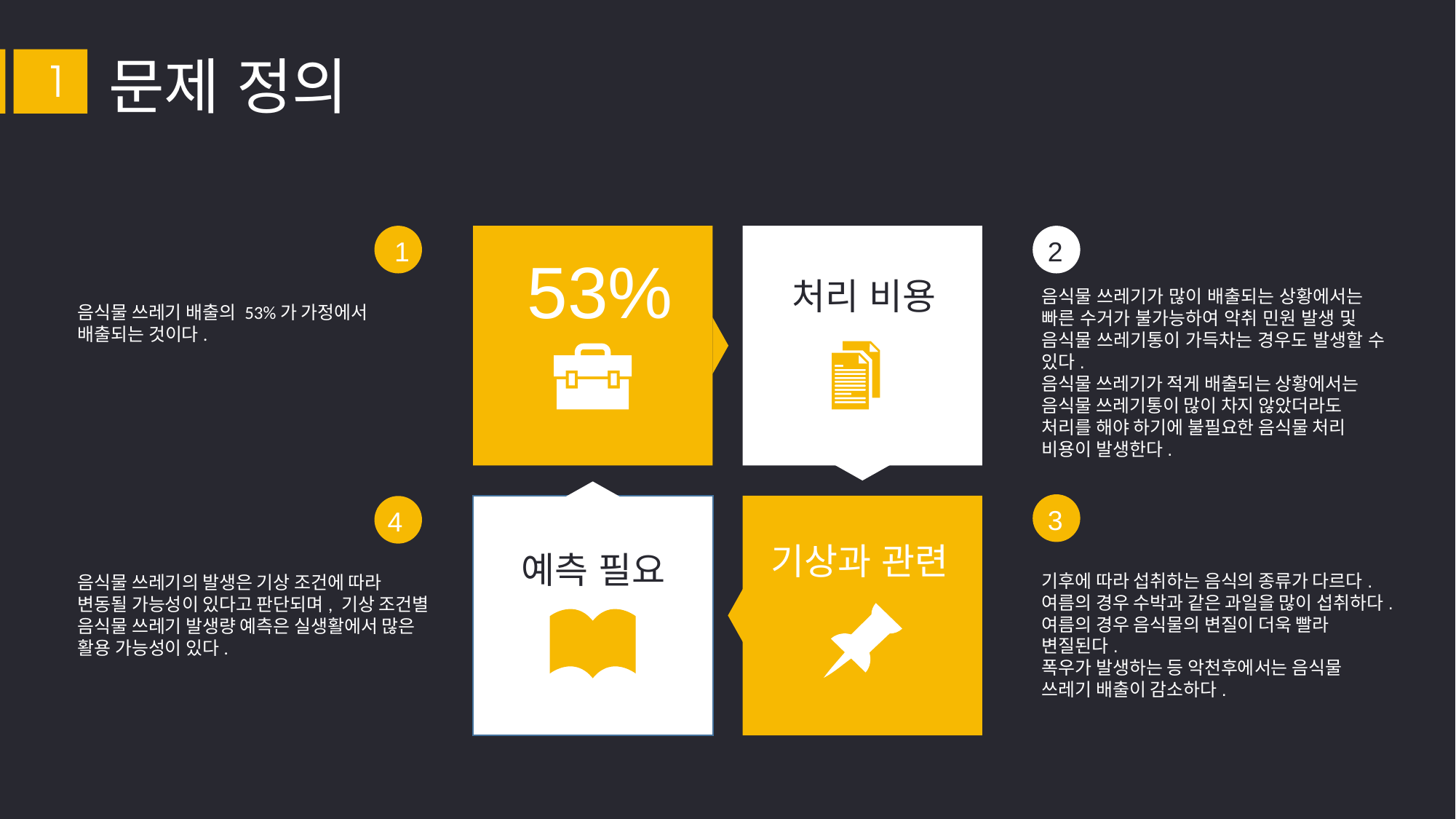

문제 정의

1

1
음식물 쓰레기 배출의 53%가 가정에서 배출되는 것이다.

2
음식물 쓰레기가 많이 배출되는 상황에서는 빠른 수거가 불가능하여 악취 민원 발생 및 음식물 쓰레기통이 가득차는 경우도 발생할 수 있다.
음식물 쓰레기가 적게 배출되는 상황에서는 음식물 쓰레기통이 많이 차지 않았더라도 처리를 해야 하기에 불필요한 음식물 처리 비용이 발생한다.

53%

처리 비용

3
기후에 따라 섭취하는 음식의 종류가 다르다.
여름의 경우 수박과 같은 과일을 많이 섭취하다.
여름의 경우 음식물의 변질이 더욱 빨라 변질된다.
폭우가 발생하는 등 악천후에서는 음식물 쓰레기 배출이 감소하다.

4
음식물 쓰레기의 발생은 기상 조건에 따라 변동될 가능성이 있다고 판단되며, 기상 조건별 음식물 쓰레기 발생량 예측은 실생활에서 많은 활용 가능성이 있다.
기상과 관련

예측 필요